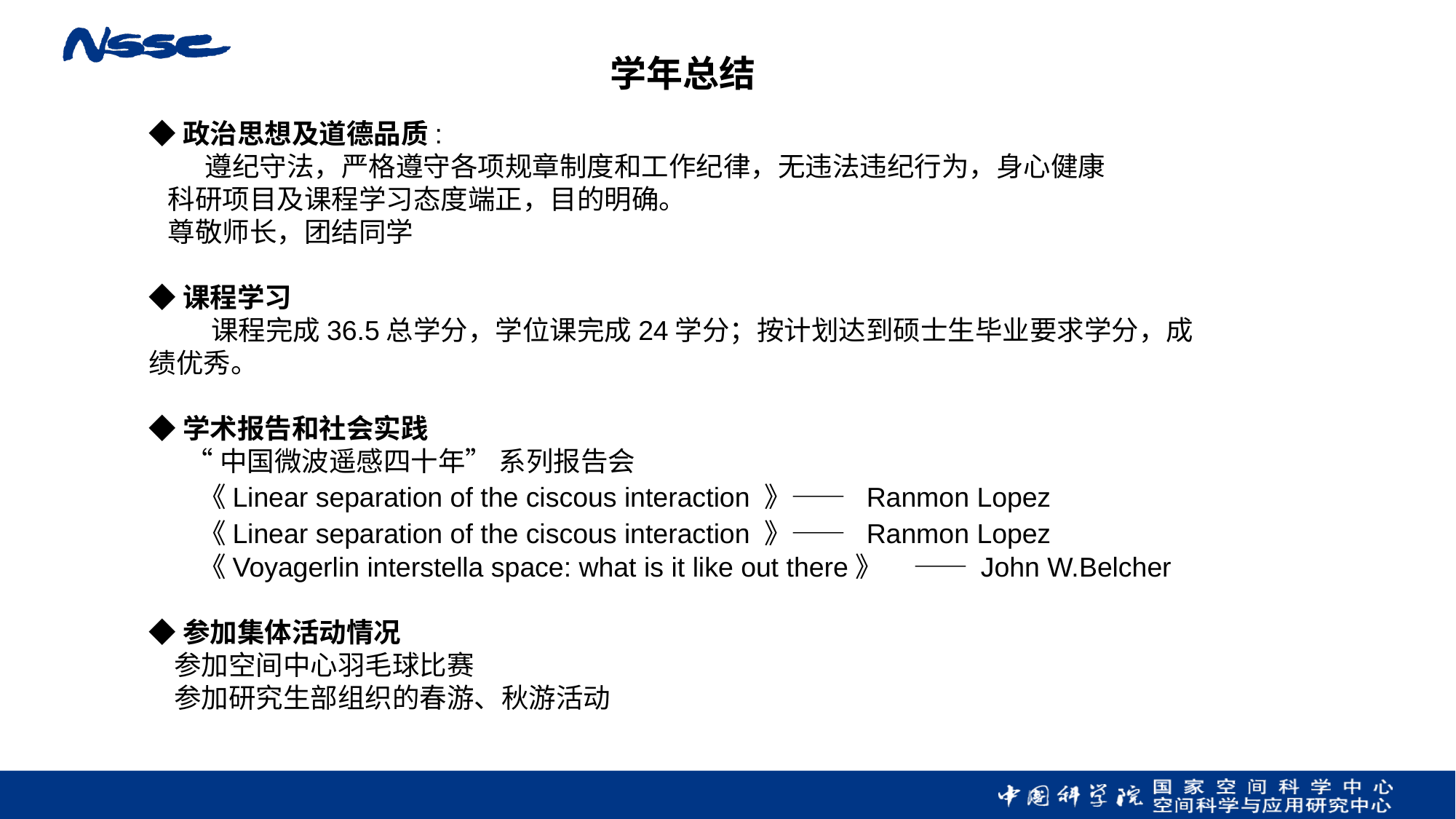

学年总结
◆政治思想及道德品质:
        遵纪守法，严格遵守各项规章制度和工作纪律，无违法违纪行为，身心健康
  科研项目及课程学习态度端正，目的明确。
  尊敬师长，团结同学

◆课程学习
         课程完成36.5总学分，学位课完成24学分；按计划达到硕士生毕业要求学分，成绩优秀。

◆学术报告和社会实践
      “中国微波遥感四十年” 系列报告会
       《Linear separation of the ciscous interaction 》——  Ranmon Lopez
       《Linear separation of the ciscous interaction 》——  Ranmon Lopez
       《Voyagerlin interstella space: what is it like out there》     —— John W.Belcher

◆参加集体活动情况
   参加空间中心羽毛球比赛
   参加研究生部组织的春游、秋游活动